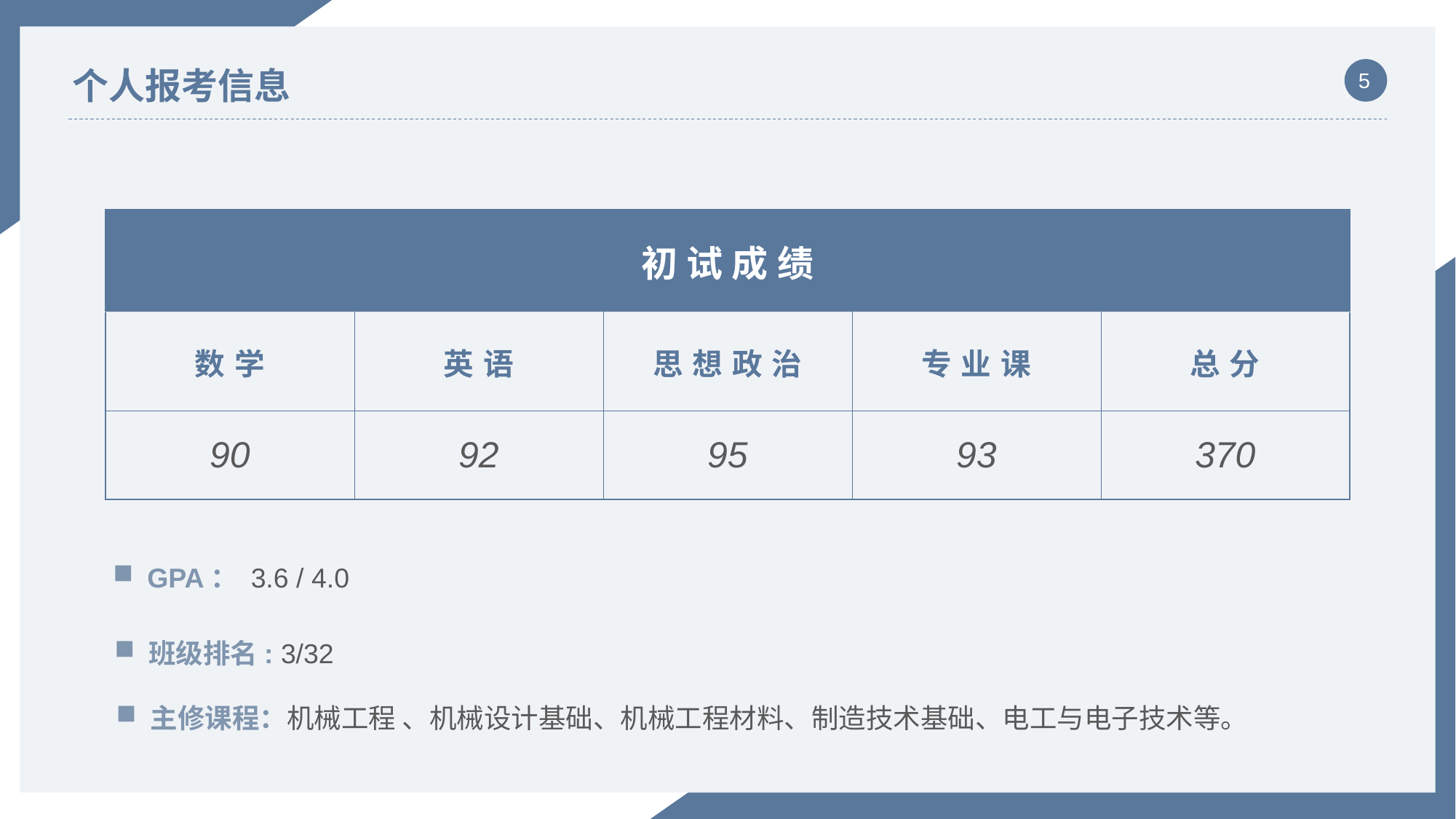

个人报考信息
| 初试成绩 |  |  |  |  |
| --- | --- | --- | --- | --- |
| 数学 | 英语 | 思想政治 | 专业课 | 总分 |
| 90 | 92 | 95 | 93 | 370 |
GPA： 3.6 / 4.0
班级排名: 3/32
主修课程：机械工程 、机械设计基础、机械工程材料、制造技术基础、电工与电子技术等。